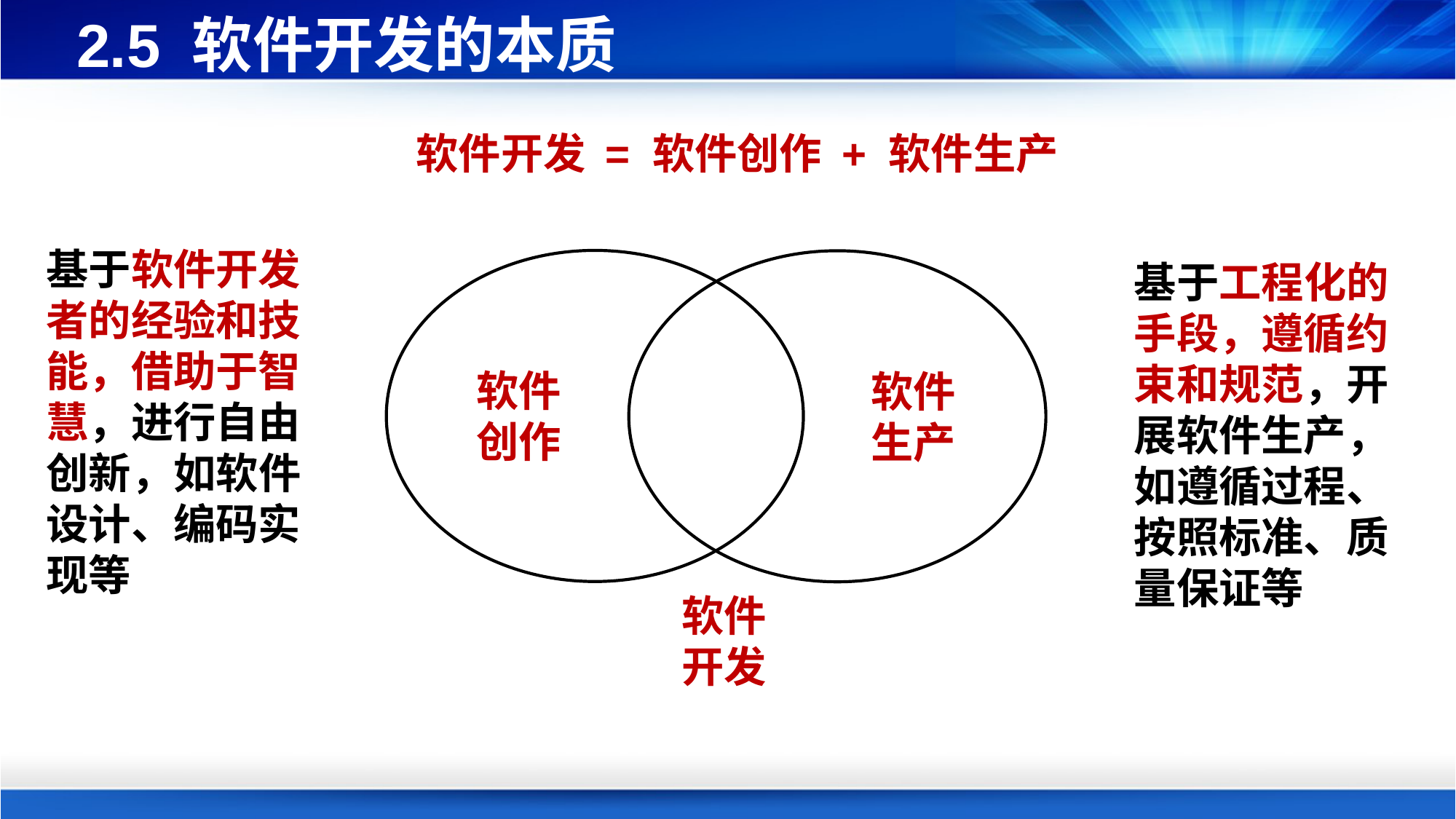

# 2.5 软件开发的本质
软件开发 = 软件创作 + 软件生产
基于软件开发者的经验和技能，借助于智慧，进行自由创新，如软件设计、编码实现等

基于工程化的手段，遵循约束和规范，开展软件生产，如遵循过程、按照标准、质量保证等

软件
创作
软件
生产
软件
开发